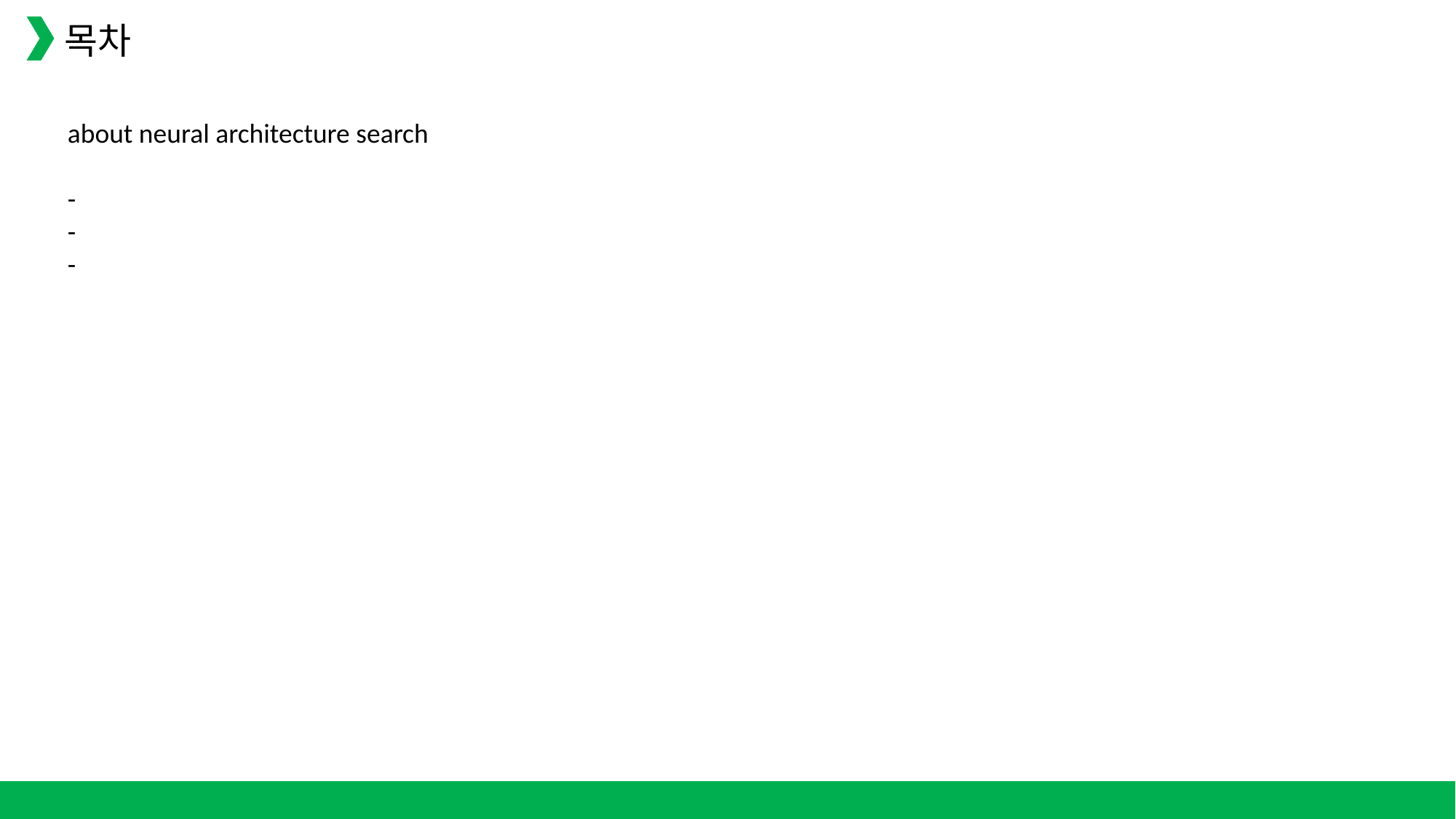

목차
about neural architecture search

-
-
-